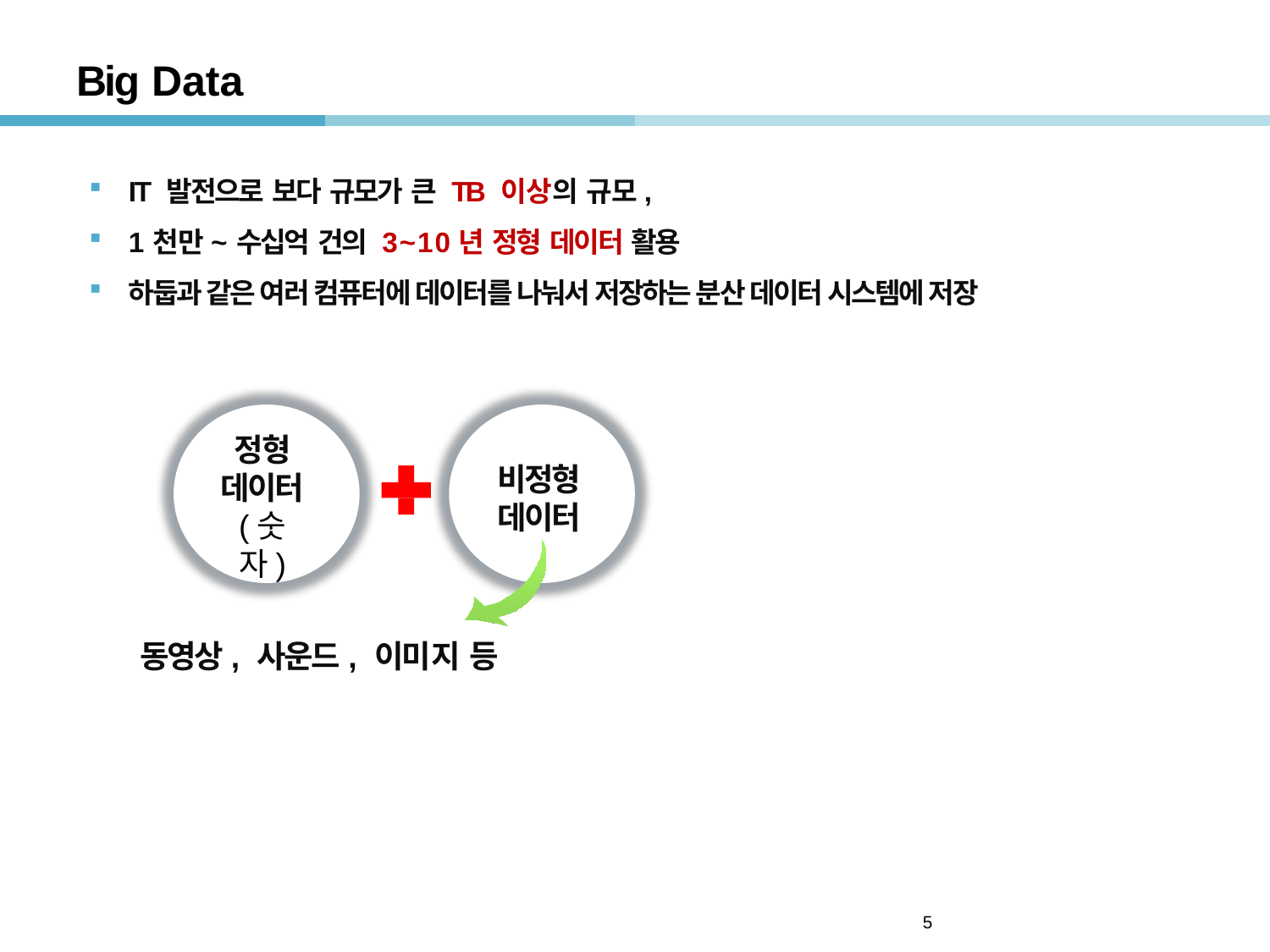

# Big Data
IT 발전으로 보다 규모가 큰 TB 이상의 규모,
1천만~수십억 건의 3~10년 정형 데이터 활용
하둡과 같은 여러 컴퓨터에 데이터를 나눠서 저장하는 분산 데이터 시스템에 저장

정형
데이터
(숫자)
비정형
데이터

동영상, 사운드, 이미지 등
5